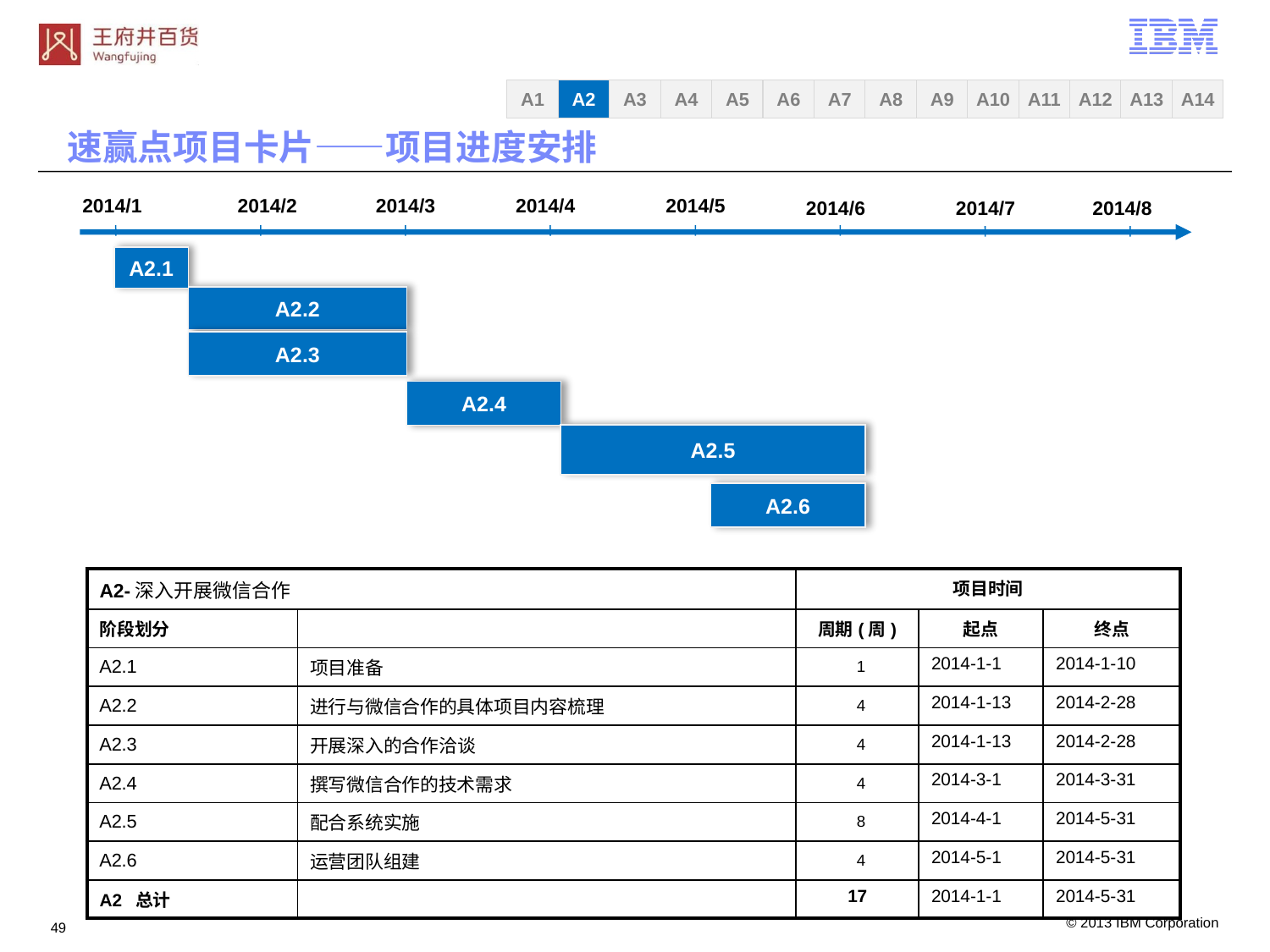

A3
A4
A5
A6
A7
A8
A9
A10
A11
A12
A13
A14
A1
A2
速赢点项目卡片——项目进度安排
2014/1
2014/2
2014/3
2014/4
2014/5
2014/6
2014/7
2014/8

A2.1
A2.2
A2.3
A2.4
A2.5
A2.6
| A2-深入开展微信合作 |  | 项目时间 |  |  |
| --- | --- | --- | --- | --- |
| 阶段划分 |  | 周期(周) | 起点 | 终点 |
| A2.1 | 项目准备 | 1 | 2014-1-1 | 2014-1-10 |
| A2.2 | 进行与微信合作的具体项目内容梳理 | 4 | 2014-1-13 | 2014-2-28 |
| A2.3 | 开展深入的合作洽谈 | 4 | 2014-1-13 | 2014-2-28 |
| A2.4 | 撰写微信合作的技术需求 | 4 | 2014-3-1 | 2014-3-31 |
| A2.5 | 配合系统实施 | 8 | 2014-4-1 | 2014-5-31 |
| A2.6 | 运营团队组建 | 4 | 2014-5-1 | 2014-5-31 |
| A2 总计 |  | 17 | 2014-1-1 | 2014-5-31 |
49